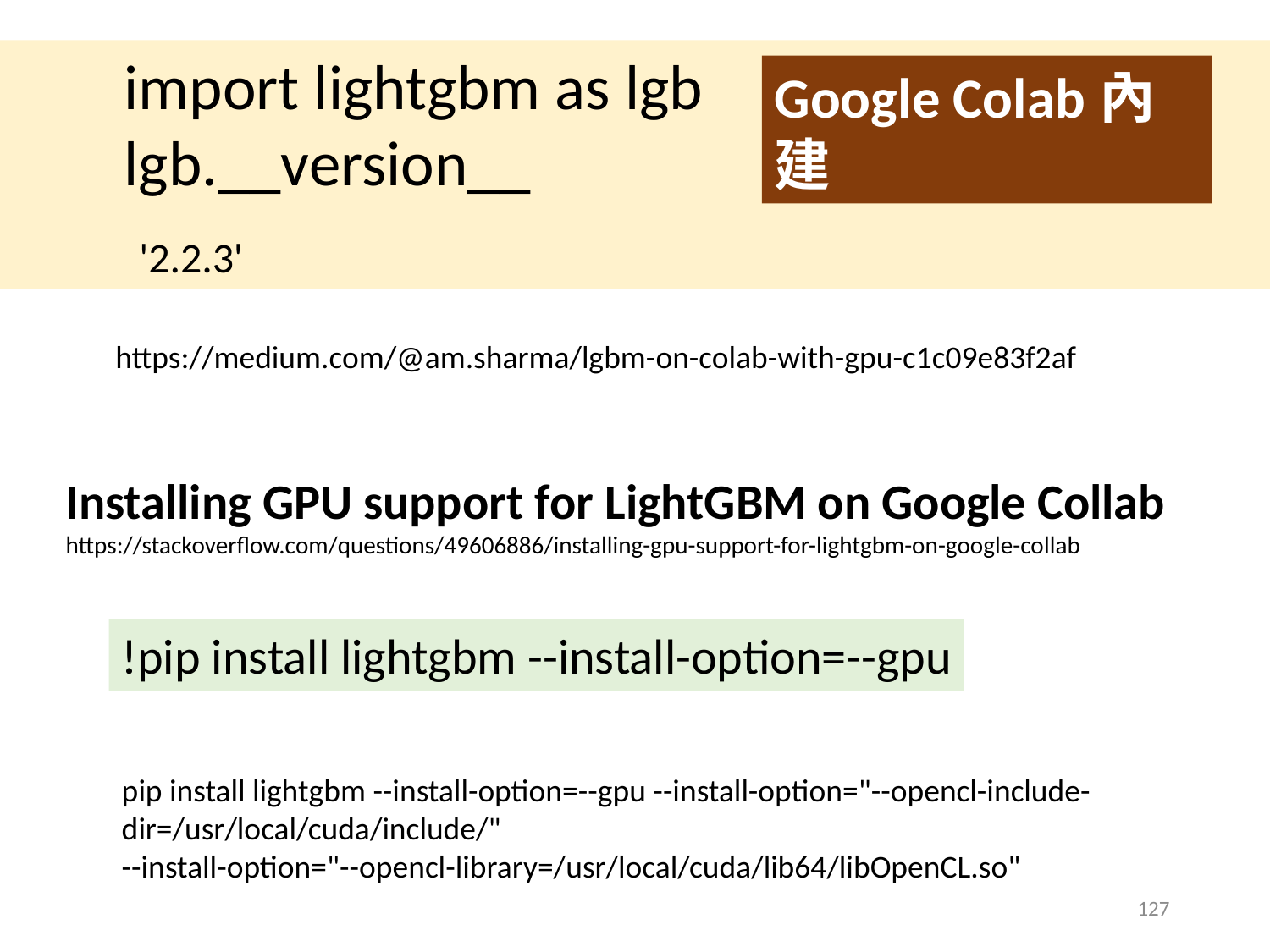

import lightgbm as lgb
lgb.__version__
Google Colab內建
'2.2.3'
https://medium.com/@am.sharma/lgbm-on-colab-with-gpu-c1c09e83f2af
Installing GPU support for LightGBM on Google Collab
https://stackoverflow.com/questions/49606886/installing-gpu-support-for-lightgbm-on-google-collab
!pip install lightgbm --install-option=--gpu
pip install lightgbm --install-option=--gpu --install-option="--opencl-include-dir=/usr/local/cuda/include/" --install-option="--opencl-library=/usr/local/cuda/lib64/libOpenCL.so"
127